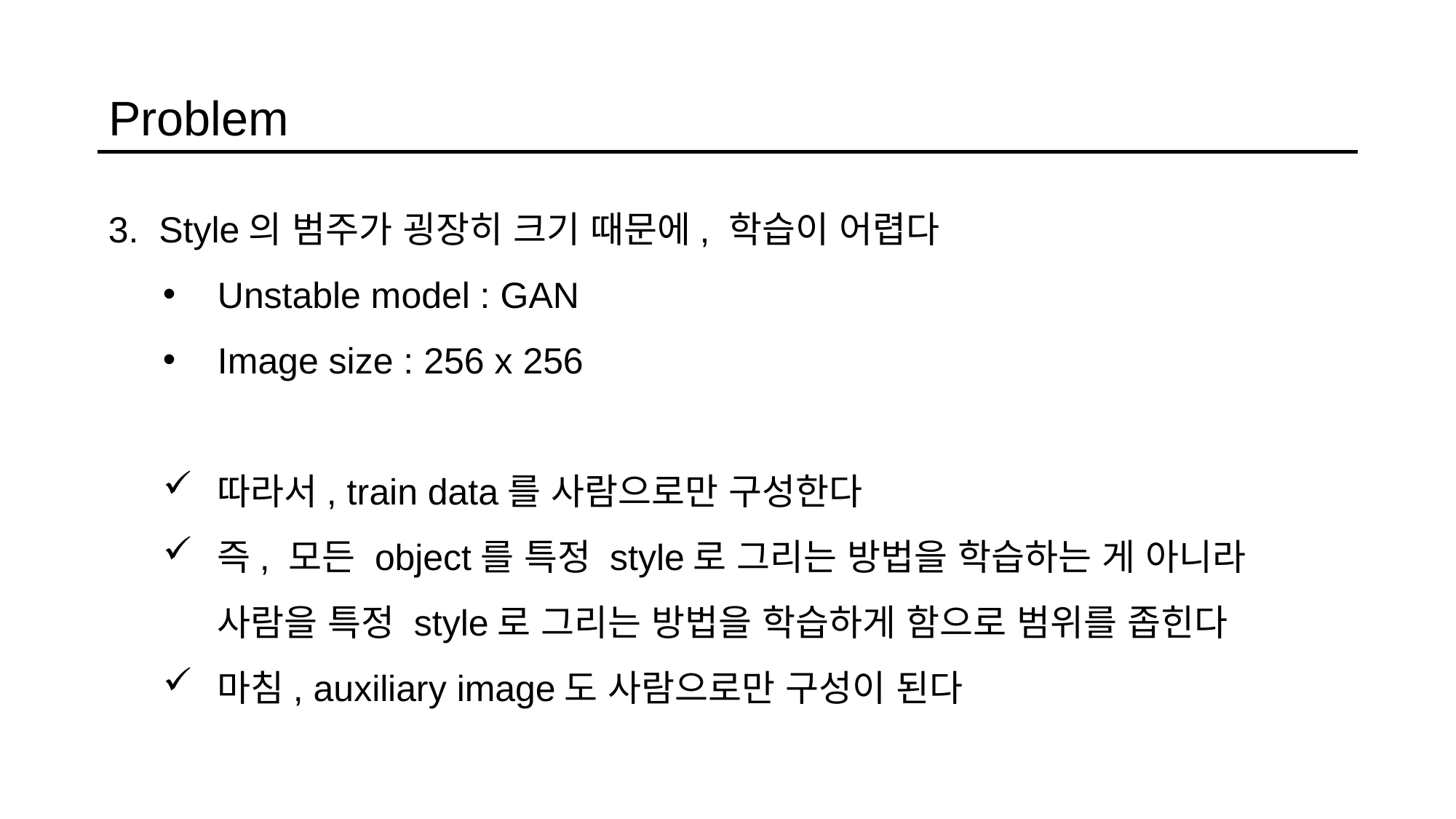

Problem
3.  Style의 범주가 굉장히 크기 때문에, 학습이 어렵다
Unstable model : GAN
Image size : 256 x 256

따라서, train data를 사람으로만 구성한다
즉, 모든 object를 특정 style로 그리는 방법을 학습하는 게 아니라
사람을 특정 style로 그리는 방법을 학습하게 함으로 범위를 좁힌다
마침, auxiliary image도 사람으로만 구성이 된다